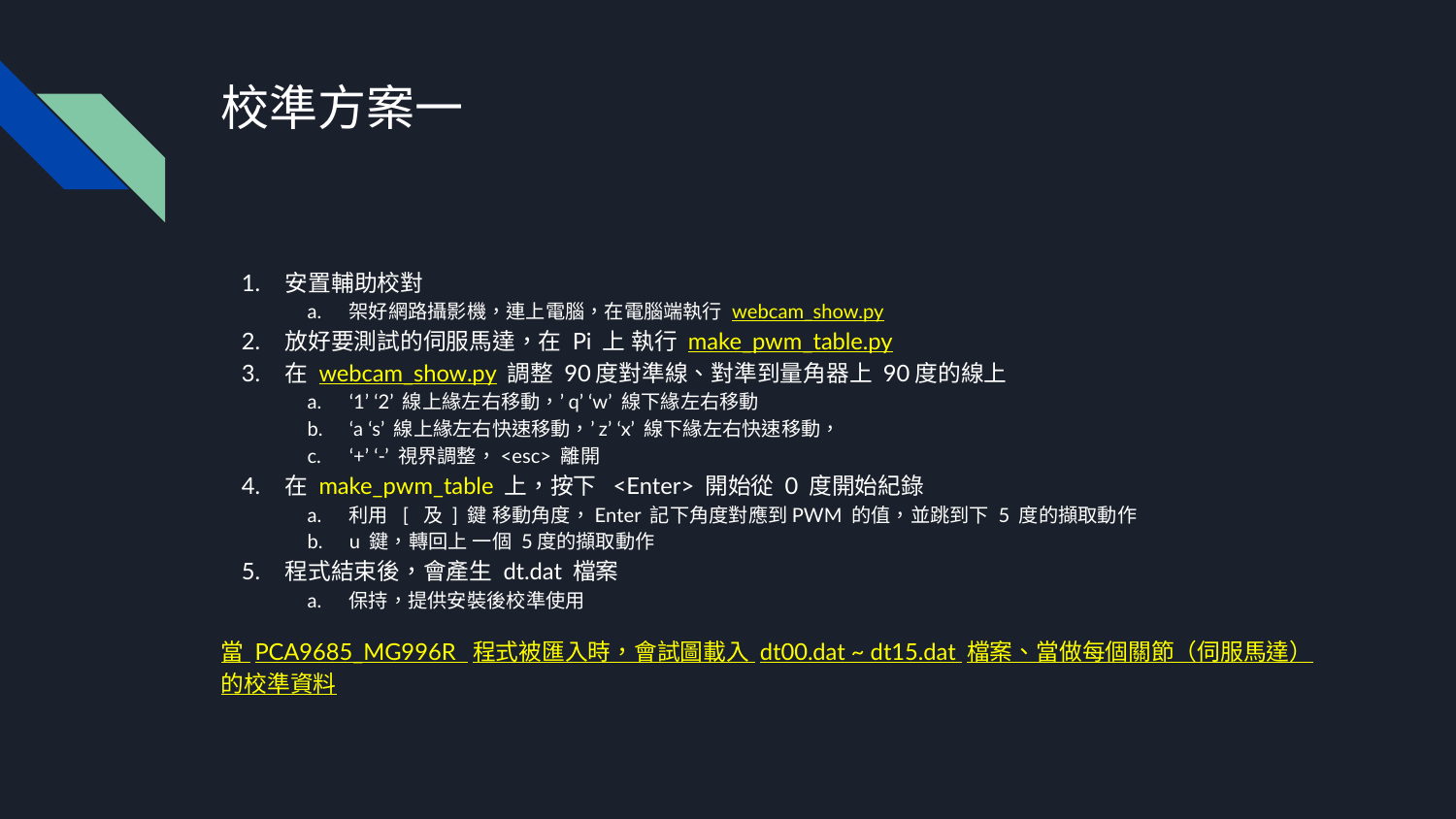

# 校準方案一
安置輔助校對
架好網路攝影機，連上電腦，在電腦端執行 webcam_show.py
放好要測試的伺服馬達，在 Pi 上 執行 make_pwm_table.py
在 webcam_show.py 調整 90度對準線、對準到量角器上 90度的線上
‘1’ ‘2’ 線上緣左右移動，’q’ ‘w’ 線下緣左右移動
‘a ‘s’ 線上緣左右快速移動，’z’ ‘x’ 線下緣左右快速移動，
‘+’ ‘-’ 視界調整，<esc> 離開
在 make_pwm_table 上，按下  <Enter> 開始從 0 度開始紀錄
利用  [  及 ] 鍵 移動角度，Enter 記下角度對應到PWM 的值，並跳到下 5 度的擷取動作
u 鍵，轉回上 一個 5度的擷取動作
程式結束後，會產生 dt.dat 檔案
保持，提供安裝後校準使用
當 PCA9685_MG996R  程式被匯入時，會試圖載入 dt00.dat ~ dt15.dat 檔案、當做每個關節（伺服馬達）的校準資料